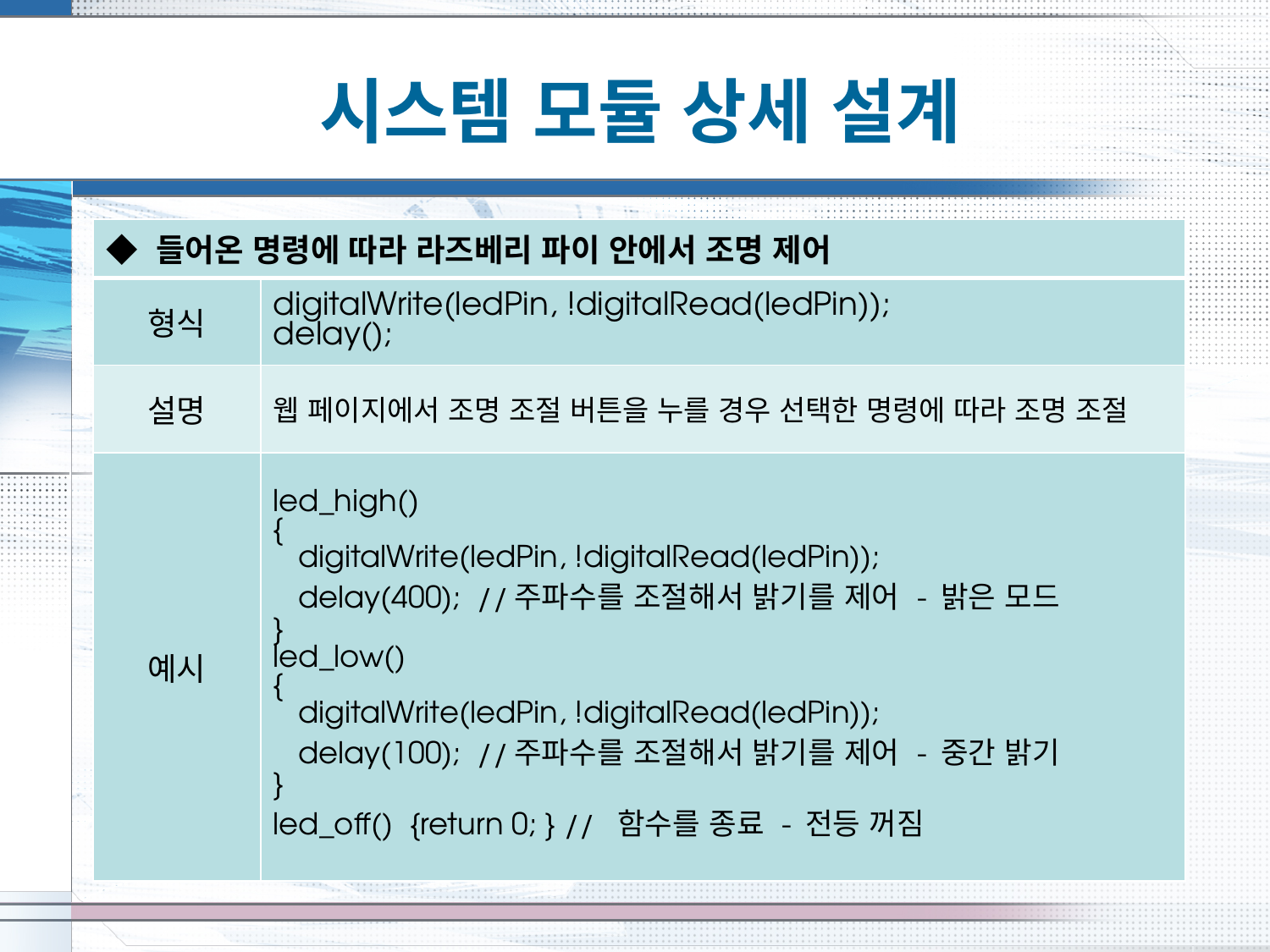

# 시스템 모듈 상세 설계
| ◆ 들어온 명령에 따라 라즈베리 파이 안에서 조명 제어 |  |
| --- | --- |
| 형식 | digitalWrite(ledPin, !digitalRead(ledPin)); delay(); |
| 설명 | 웹 페이지에서 조명 조절 버튼을 누를 경우 선택한 명령에 따라 조명 조절 |
| 예시 | led\_high() { digitalWrite(ledPin, !digitalRead(ledPin)); delay(400); //주파수를 조절해서 밝기를 제어 - 밝은 모드 } led\_low() { digitalWrite(ledPin, !digitalRead(ledPin)); delay(100); //주파수를 조절해서 밝기를 제어 - 중간 밝기 } led\_off() {return 0; } // 함수를 종료 - 전등 꺼짐 |